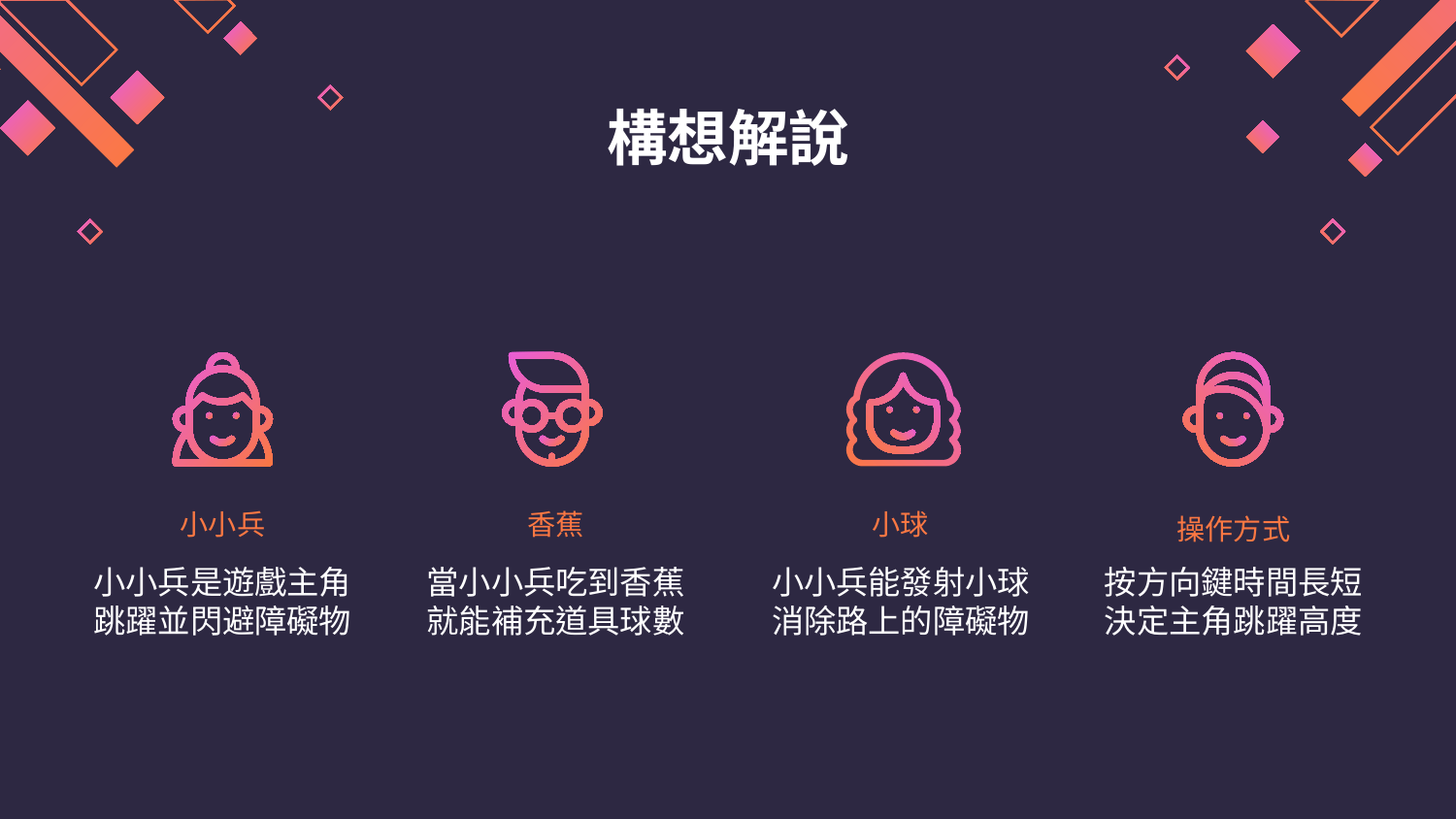

# 構想解說

小小兵
香蕉
小球
操作方式
小小兵是遊戲主角
跳躍並閃避障礙物
當小小兵吃到香蕉
就能補充道具球數
小小兵能發射小球
消除路上的障礙物
按方向鍵時間長短
決定主角跳躍高度